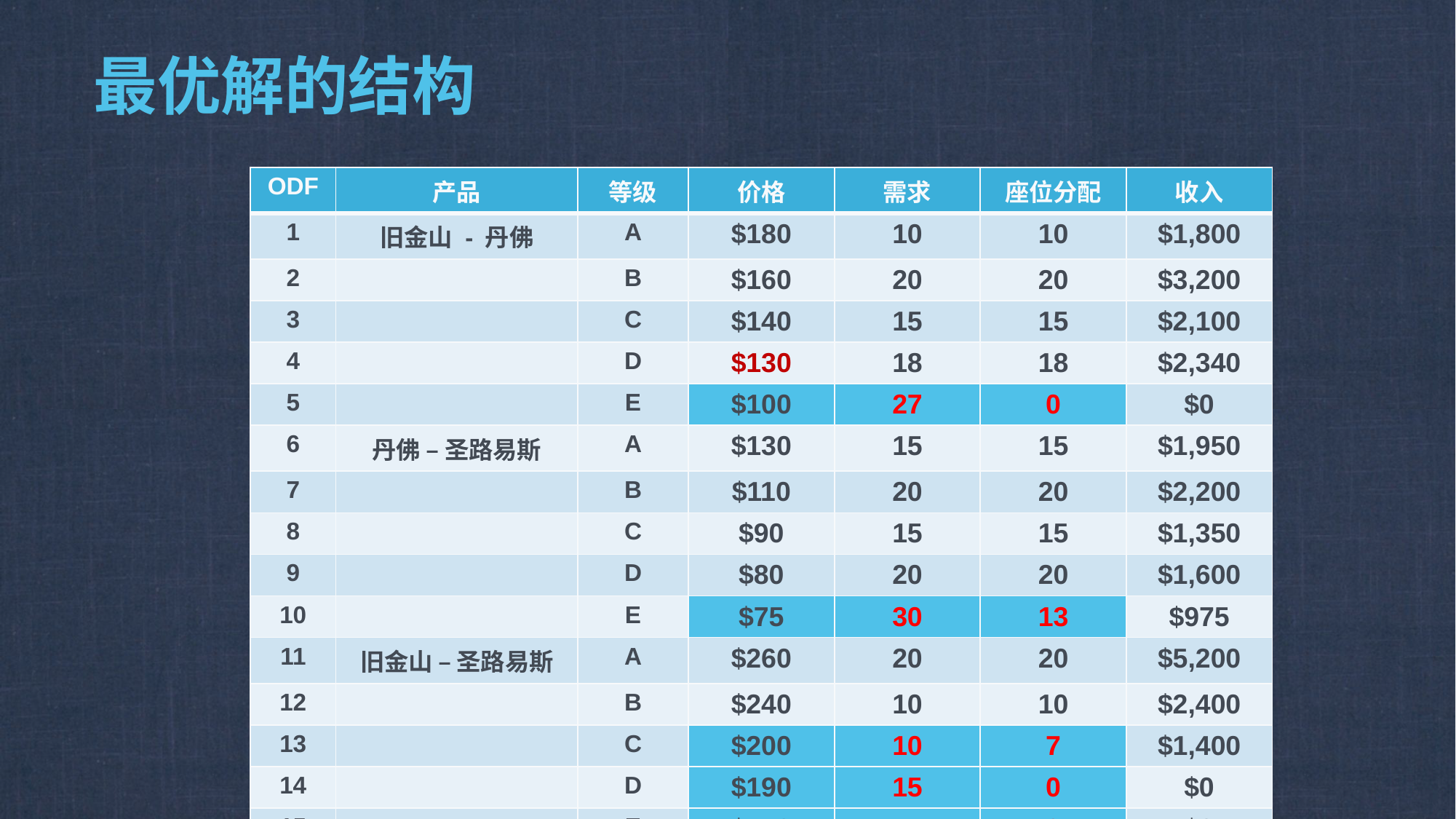

# 最优解的结构

| ODF | 产品 | 等级 | 价格 | 需求 | 座位分配 | 收入 |
| --- | --- | --- | --- | --- | --- | --- |
| 1 | 旧金山 - 丹佛 | A | $180 | 10 | 10 | $1,800 |
| 2 |  | B | $160 | 20 | 20 | $3,200 |
| 3 |  | C | $140 | 15 | 15 | $2,100 |
| 4 |  | D | $130 | 18 | 18 | $2,340 |
| 5 |  | E | $100 | 27 | 0 | $0 |
| 6 | 丹佛 – 圣路易斯 | A | $130 | 15 | 15 | $1,950 |
| 7 |  | B | $110 | 20 | 20 | $2,200 |
| 8 |  | C | $90 | 15 | 15 | $1,350 |
| 9 |  | D | $80 | 20 | 20 | $1,600 |
| 10 |  | E | $75 | 30 | 13 | $975 |
| 11 | 旧金山 – 圣路易斯 | A | $260 | 20 | 20 | $5,200 |
| 12 |  | B | $240 | 10 | 10 | $2,400 |
| 13 |  | C | $200 | 10 | 7 | $1,400 |
| 14 |  | D | $190 | 15 | 0 | $0 |
| 15 |  | E | $170 | 15 | 0 | $0 |